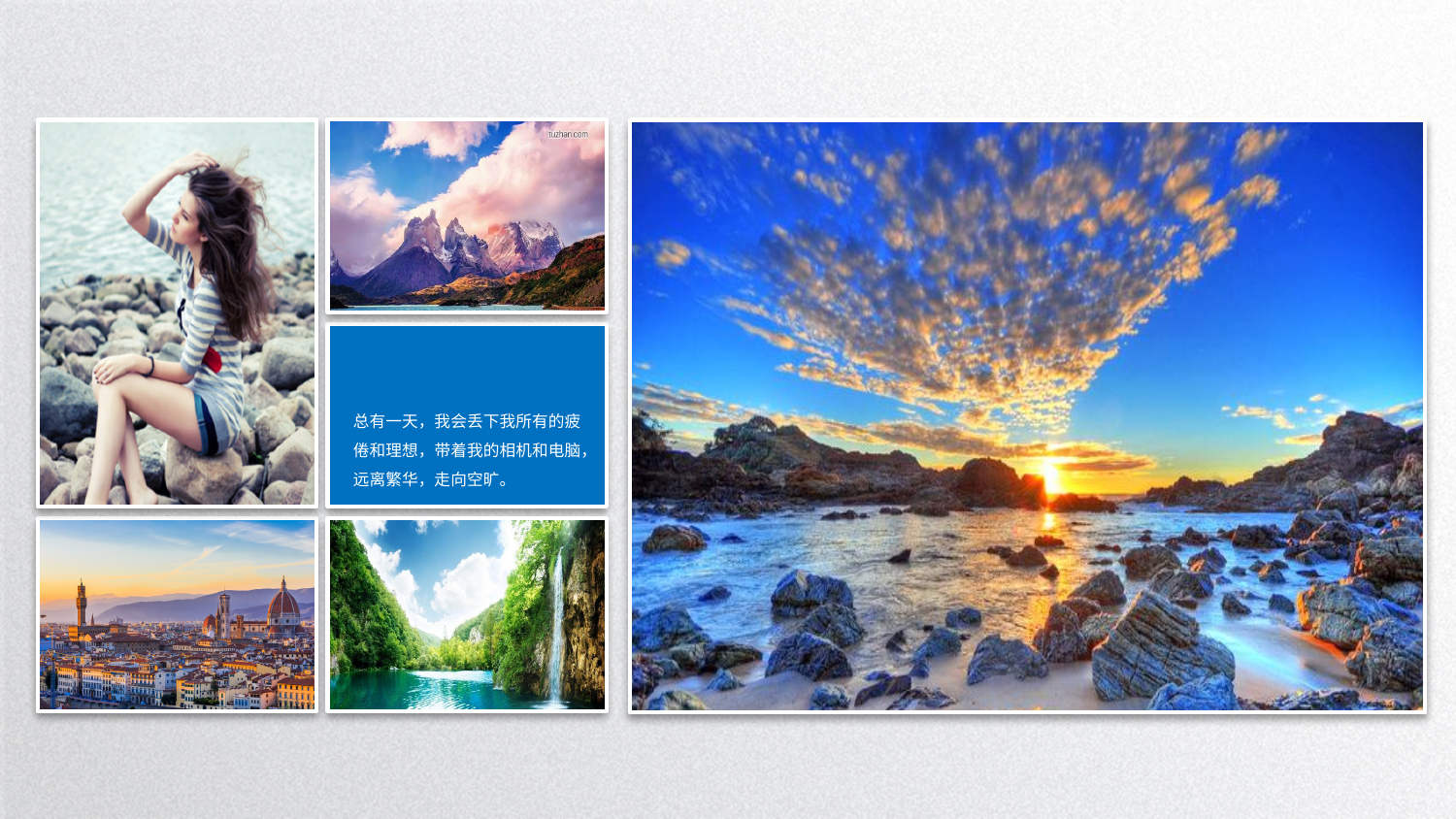

总有一天，我会丢下我所有的疲倦和理想，带着我的相机和电脑，远离繁华，走向空旷。